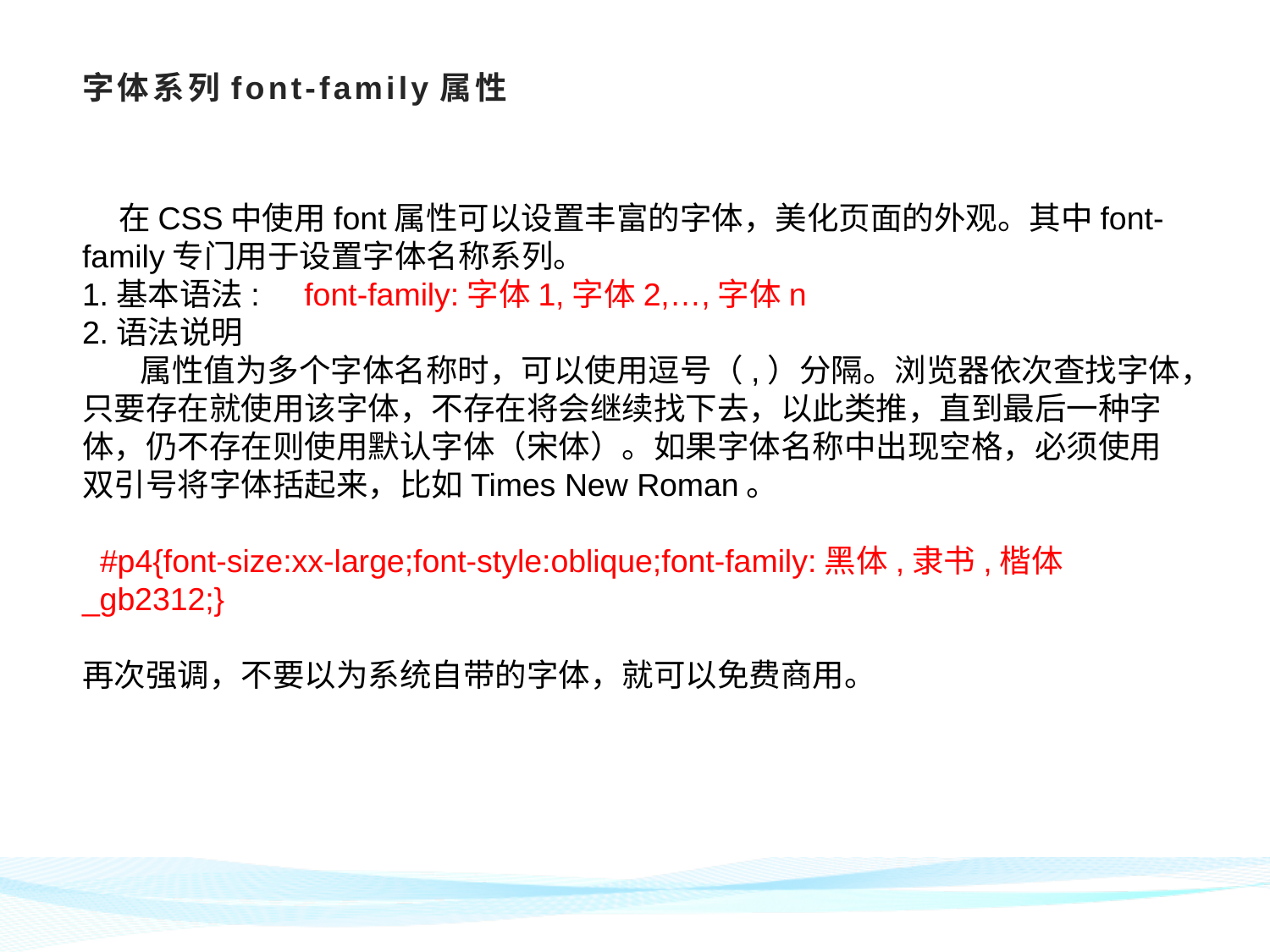

# 字体系列font-family属性
    在CSS中使用font属性可以设置丰富的字体，美化页面的外观。其中font-family专门用于设置字体名称系列。
1.基本语法:     font-family:字体1,字体2,…,字体n
2.语法说明
       属性值为多个字体名称时，可以使用逗号（,）分隔。浏览器依次查找字体，只要存在就使用该字体，不存在将会继续找下去，以此类推，直到最后一种字体，仍不存在则使用默认字体（宋体）。如果字体名称中出现空格，必须使用双引号将字体括起来，比如Times New Roman。

  #p4{font-size:xx-large;font-style:oblique;font-family:黑体,隶书,楷体_gb2312;}

再次强调，不要以为系统自带的字体，就可以免费商用。